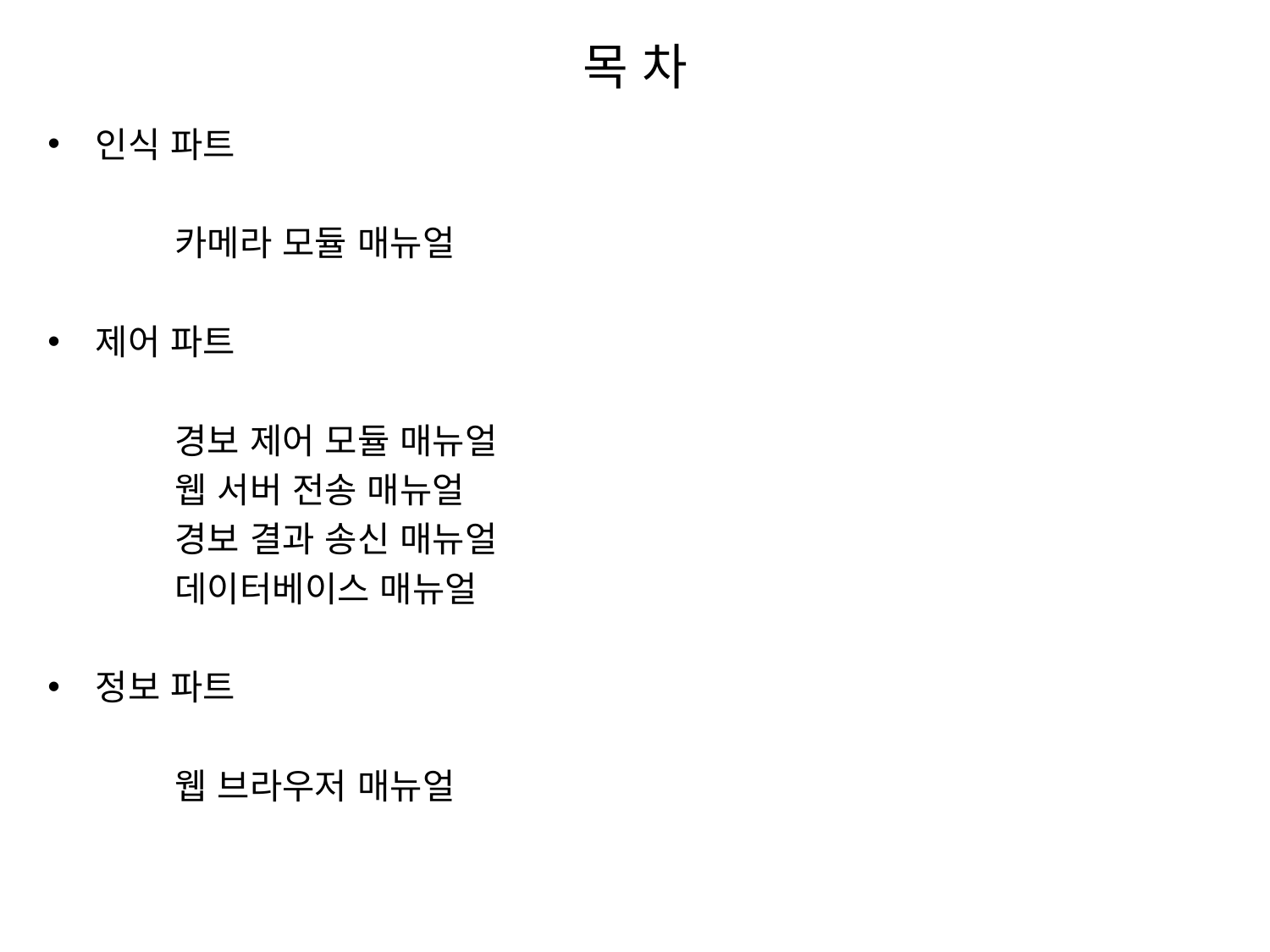

# 목 차
인식 파트

 	카메라 모듈 매뉴얼

제어 파트

	경보 제어 모듈 매뉴얼
	웹 서버 전송 매뉴얼
	경보 결과 송신 매뉴얼
	데이터베이스 매뉴얼

정보 파트

	웹 브라우저 매뉴얼